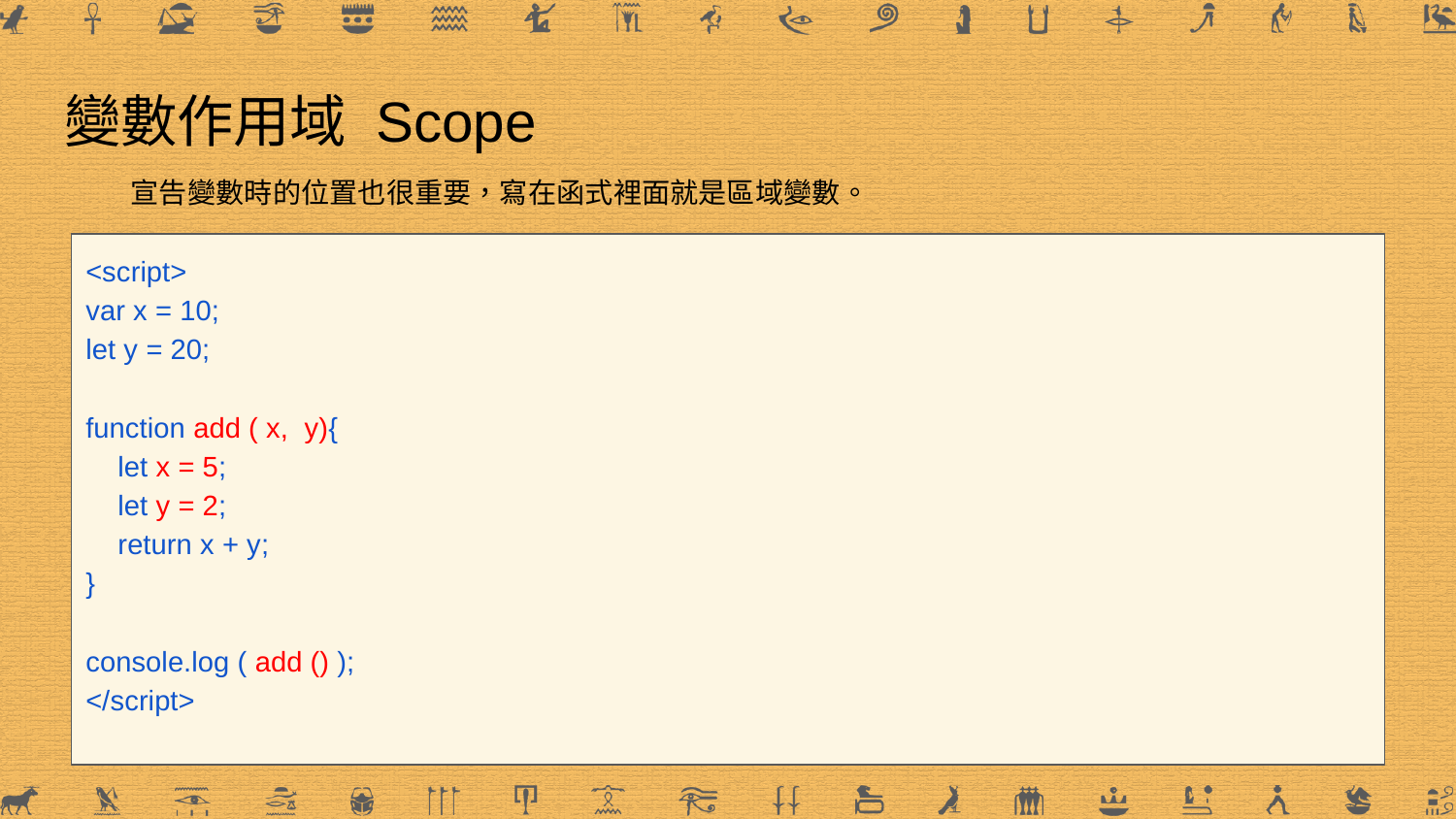

# 變數作用域 Scope
宣告變數時的位置也很重要，寫在函式裡面就是區域變數。

<script>
var x = 10;
let y = 20;

function add ( x,  y){
    let x = 5;
    let y = 2;
    return x + y;
}

console.log ( add () );
</script>